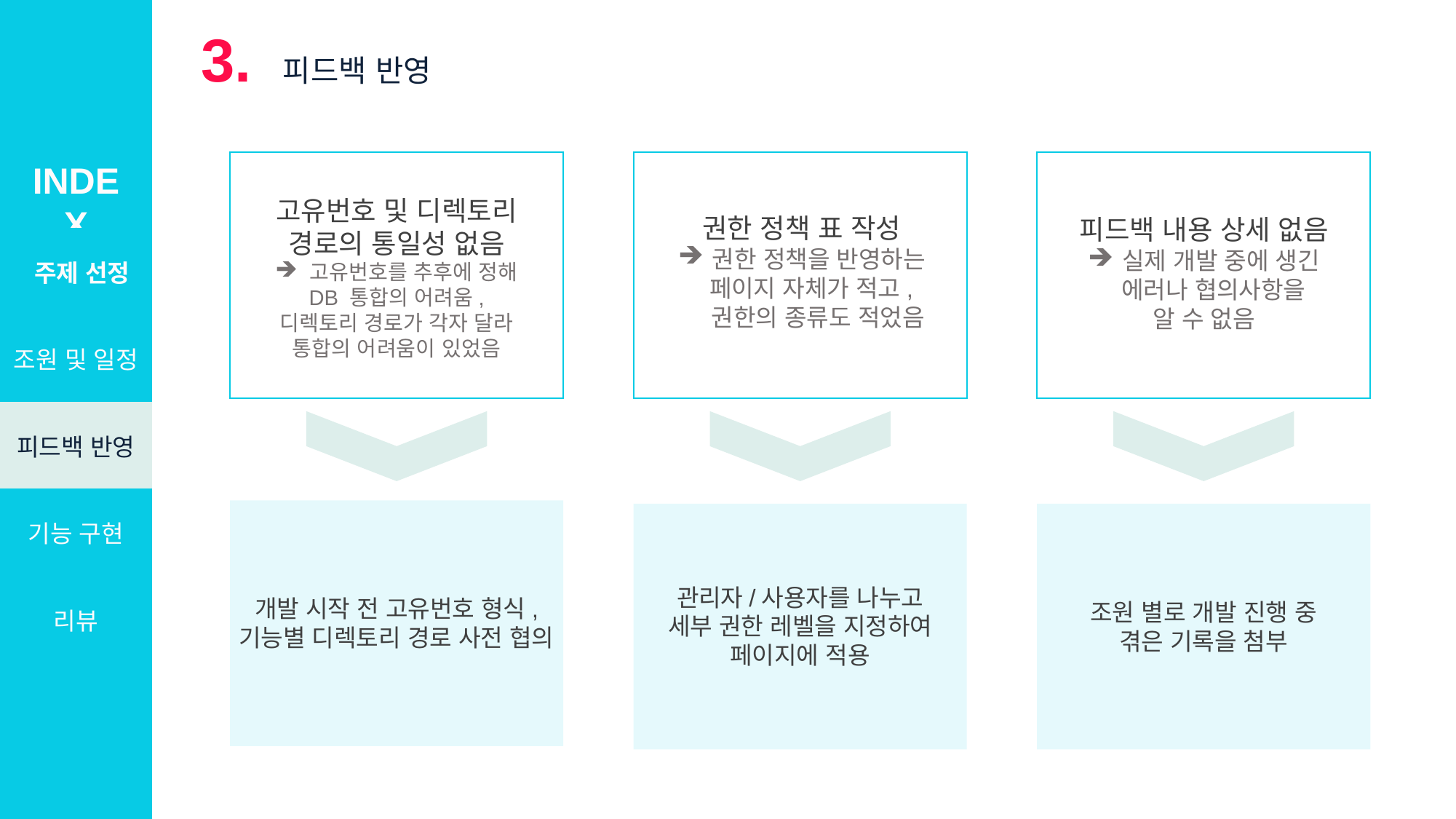

3. 피드백 반영
INDEX

고유번호 및 디렉토리
경로의 통일성 없음
고유번호를 추후에 정해
DB 통합의 어려움,
디렉토리 경로가 각자 달라
통합의 어려움이 있었음
권한 정책 표 작성
권한 정책을 반영하는
  페이지 자체가 적고,
    권한의 종류도 적었음
피드백 내용 상세 없음
실제 개발 중에 생긴
  에러나 협의사항을
알 수 없음

| 주제 선정 |
| --- |
| 조원 및 일정 |
| 피드백 반영 |
| 기능 구현 |
| 리뷰 |

관리자/사용자를 나누고
세부 권한 레벨을 지정하여
페이지에 적용
개발 시작 전 고유번호 형식,
기능별 디렉토리 경로 사전 협의
조원 별로 개발 진행 중
겪은 기록을 첨부